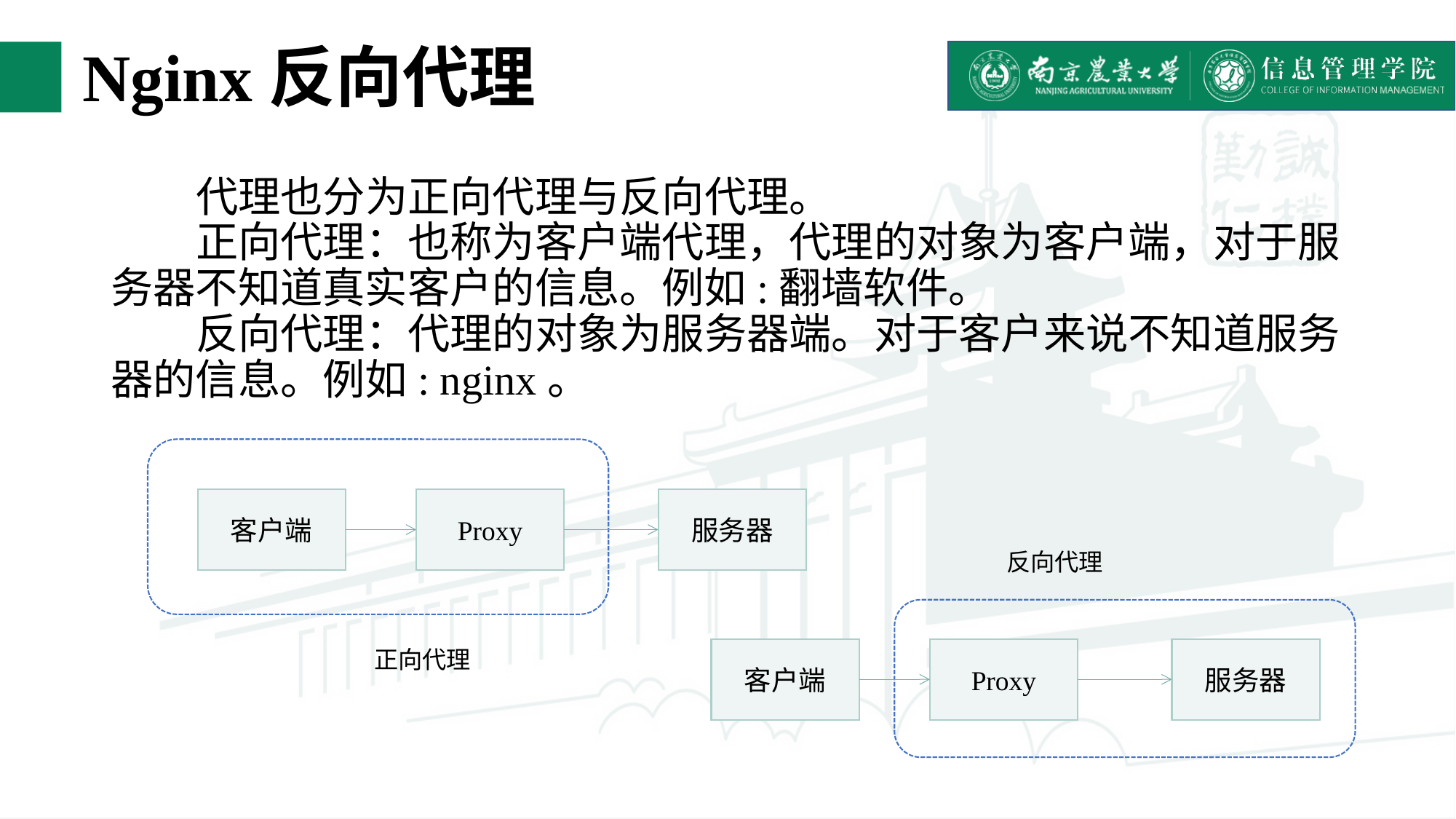

# Nginx反向代理
代理也分为正向代理与反向代理。
正向代理：也称为客户端代理，代理的对象为客户端，对于服务器不知道真实客户的信息。例如:翻墙软件。
反向代理：代理的对象为服务器端。对于客户来说不知道服务器的信息。例如: nginx。

客户端
Proxy
服务器
反向代理

正向代理
客户端
Proxy
服务器